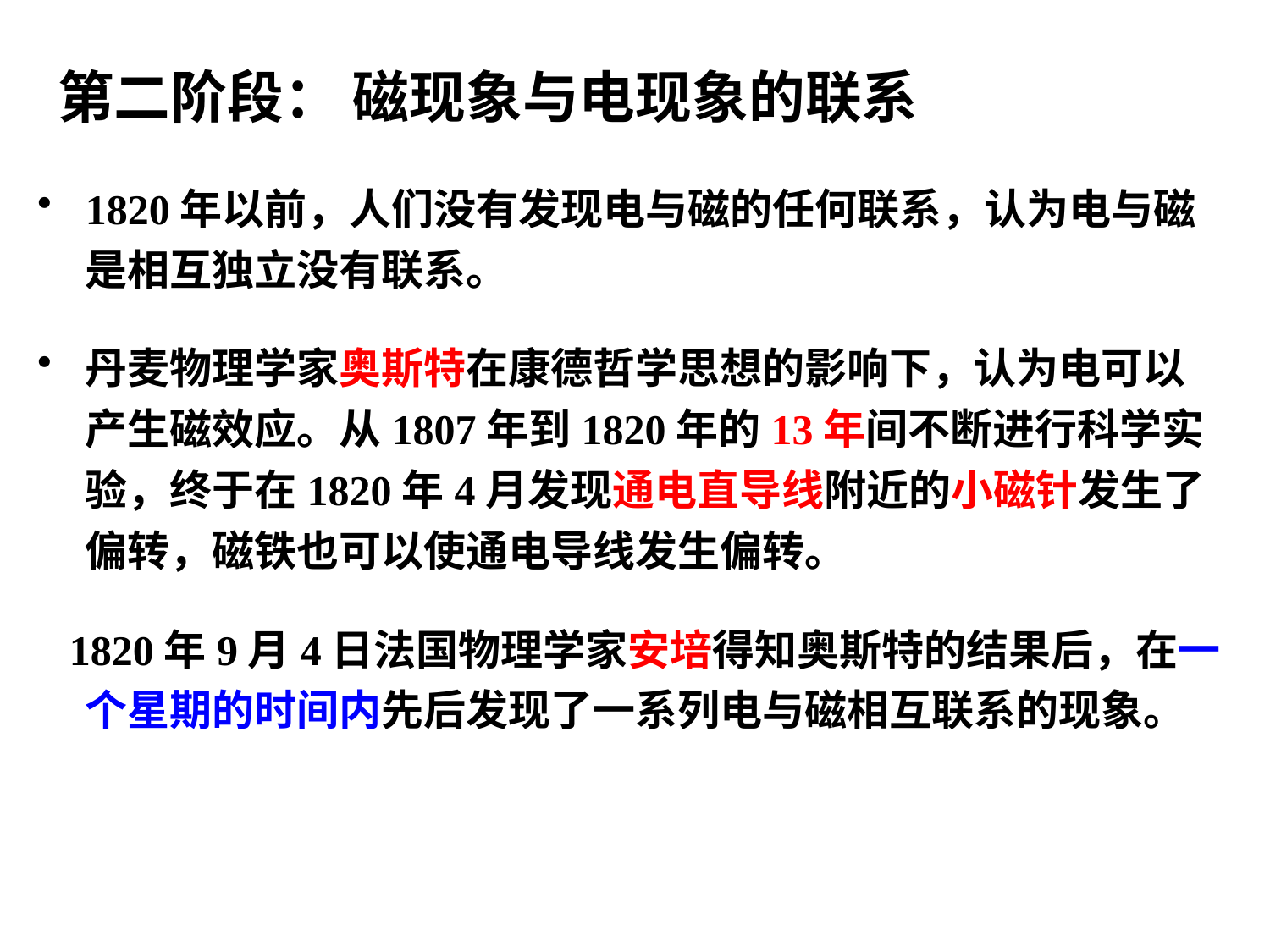

# 第二阶段： 磁现象与电现象的联系
1820年以前，人们没有发现电与磁的任何联系，认为电与磁是相互独立没有联系。

丹麦物理学家奥斯特在康德哲学思想的影响下，认为电可以产生磁效应。从1807年到1820年的13年间不断进行科学实验，终于在1820年4月发现通电直导线附近的小磁针发生了偏转，磁铁也可以使通电导线发生偏转。

   1820年9月4日法国物理学家安培得知奥斯特的结果后，在一个星期的时间内先后发现了一系列电与磁相互联系的现象。